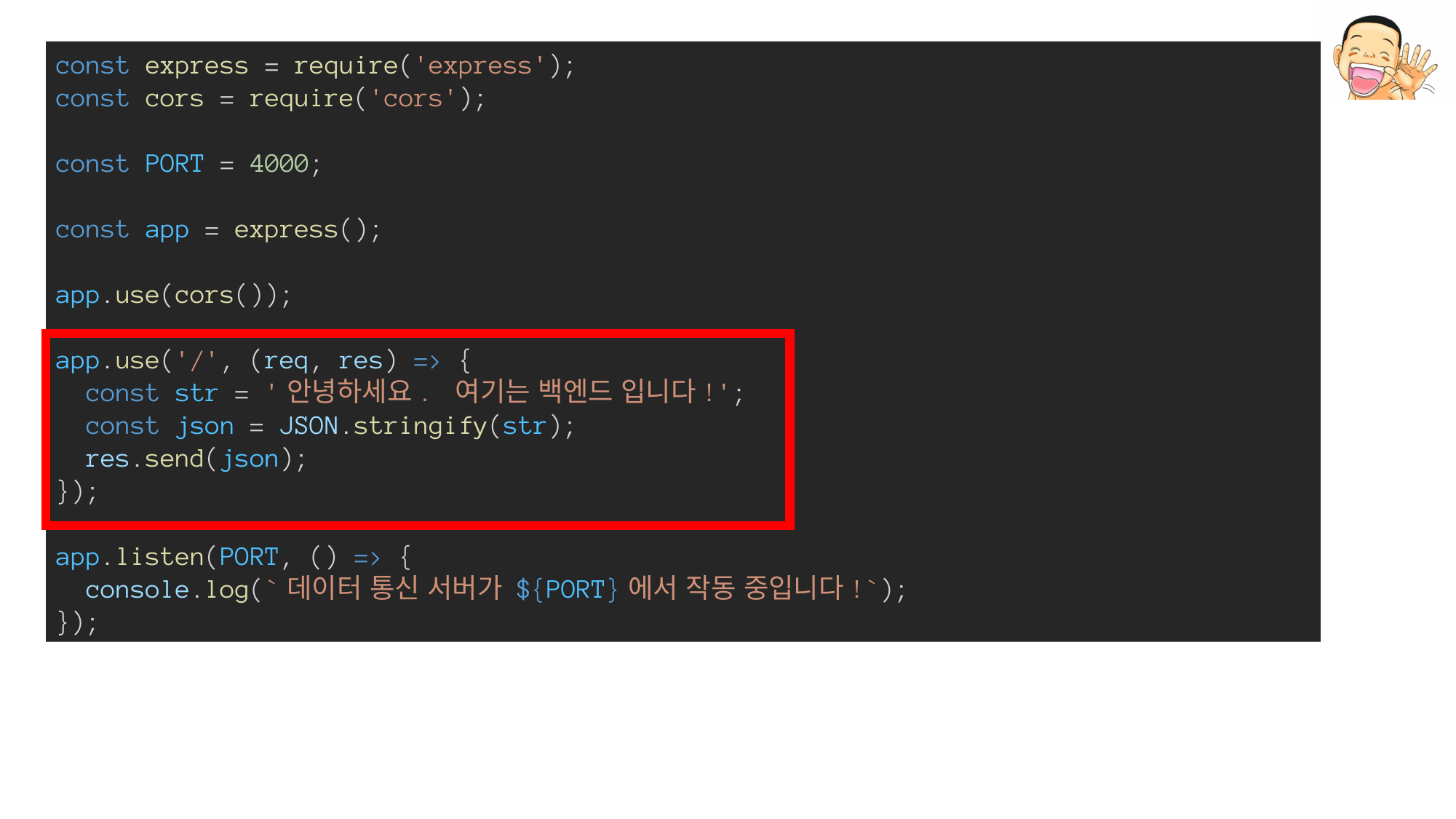

const express = require('express');
const cors = require('cors');
const PORT = 4000;
const app = express();
app.use(cors());
app.use('/', (req, res) => {
  const str = '안녕하세요. 여기는 백엔드 입니다!';
  const json = JSON.stringify(str);
  res.send(json);
});
app.listen(PORT, () => {
  console.log(`데이터 통신 서버가 ${PORT}에서 작동 중입니다!`);
});